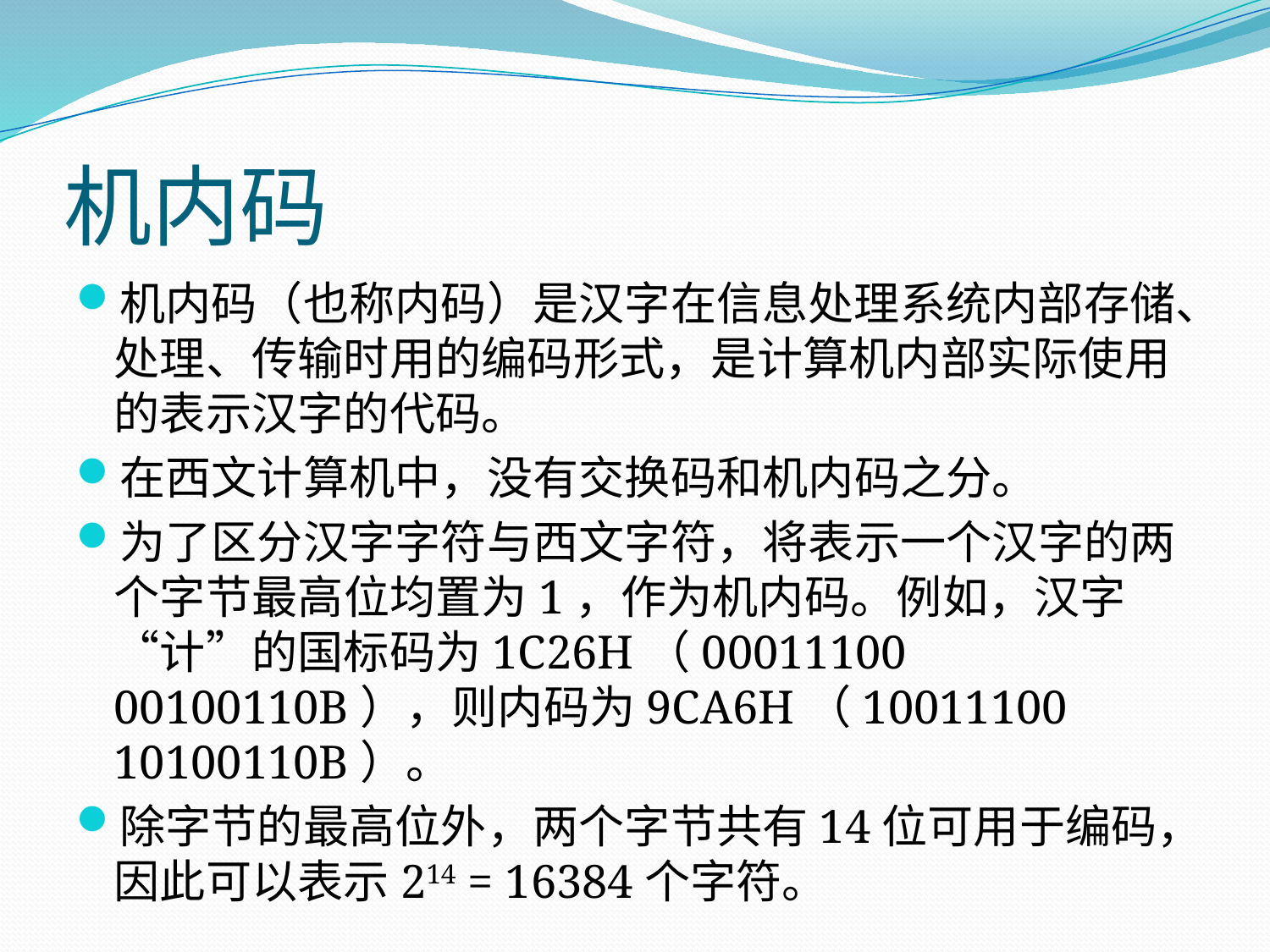

# 机内码
机内码（也称内码）是汉字在信息处理系统内部存储、处理、传输时用的编码形式，是计算机内部实际使用的表示汉字的代码。
在西文计算机中，没有交换码和机内码之分。
为了区分汉字字符与西文字符，将表示一个汉字的两个字节最高位均置为1，作为机内码。例如，汉字“计”的国标码为1C26H（00011100 00100110B），则内码为9CA6H（10011100 10100110B）。
除字节的最高位外，两个字节共有14位可用于编码，因此可以表示214 = 16384个字符。